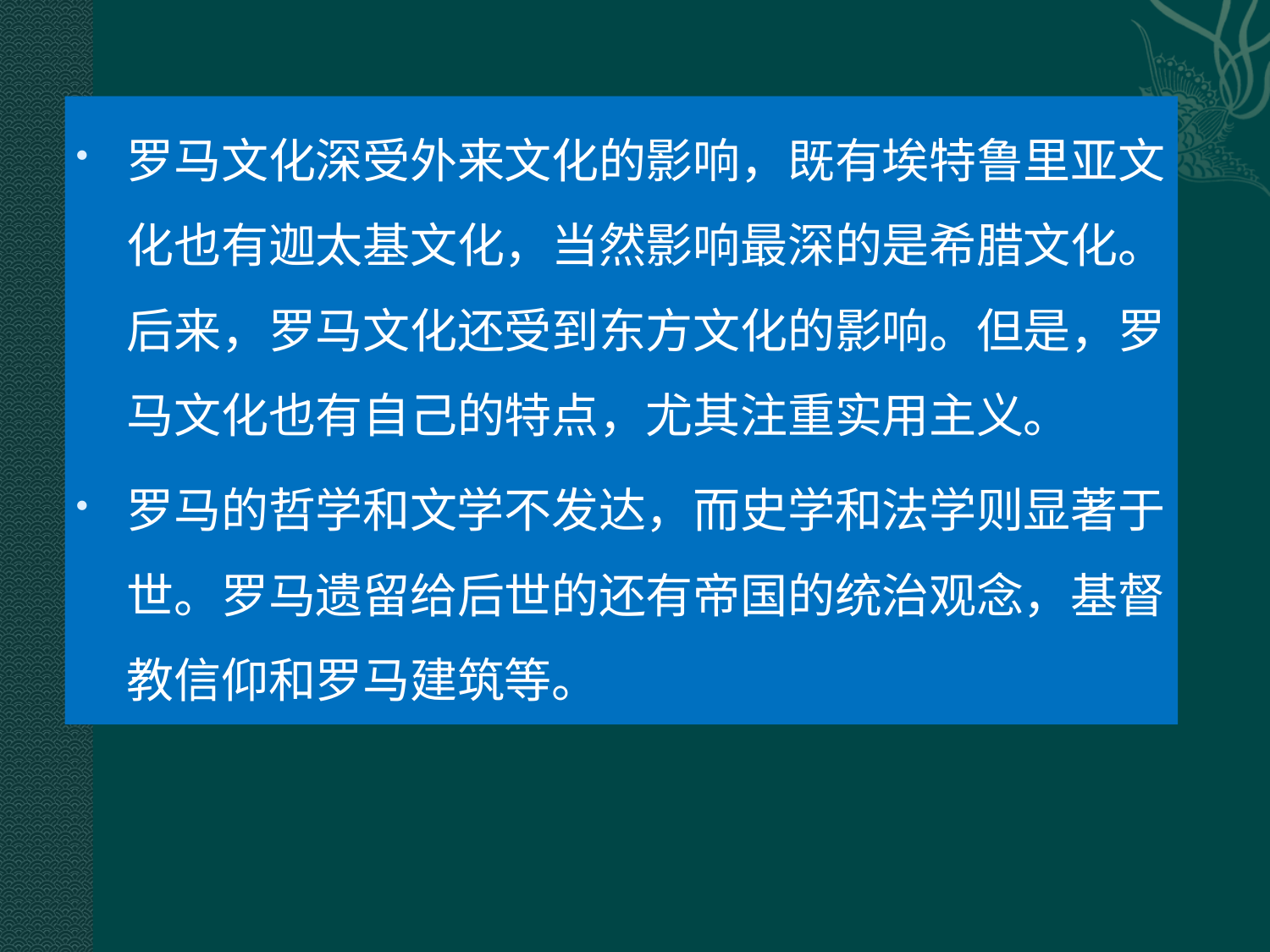

罗马文化深受外来文化的影响，既有埃特鲁里亚文化也有迦太基文化，当然影响最深的是希腊文化。后来，罗马文化还受到东方文化的影响。但是，罗马文化也有自己的特点，尤其注重实用主义。
罗马的哲学和文学不发达，而史学和法学则显著于世。罗马遗留给后世的还有帝国的统治观念，基督教信仰和罗马建筑等。